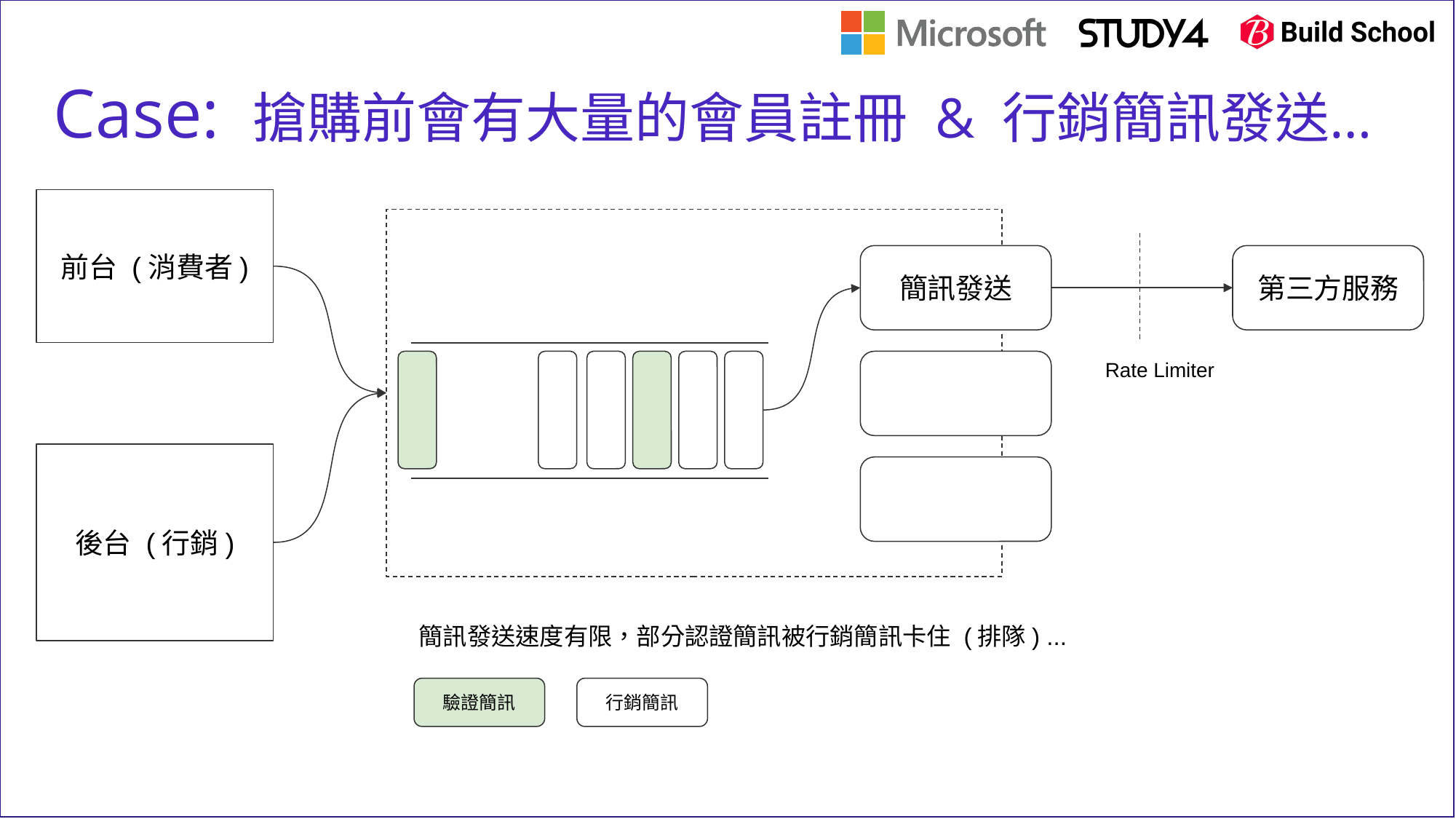

# Case: 搶購前會有大量的會員註冊 & 行銷簡訊發送…
前台 (消費者)

簡訊發送
第三方服務
Rate Limiter

後台 (行銷)

簡訊發送速度有限，部分認證簡訊被行銷簡訊卡住 (排隊) ...
驗證簡訊
行銷簡訊